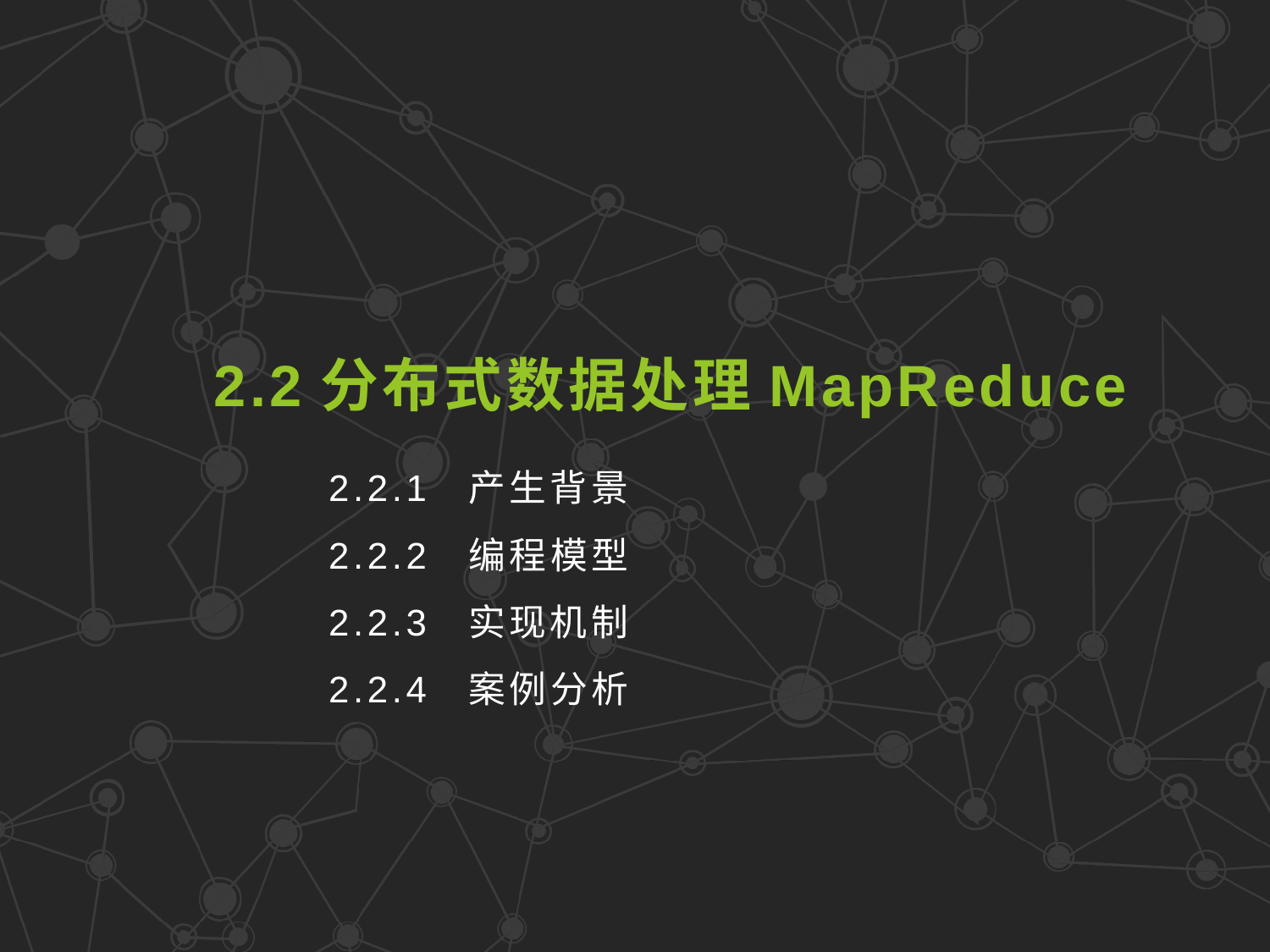

2.2分布式数据处理MapReduce
2.2.1  产生背景
2.2.2  编程模型
2.2.3  实现机制
2.2.4  案例分析